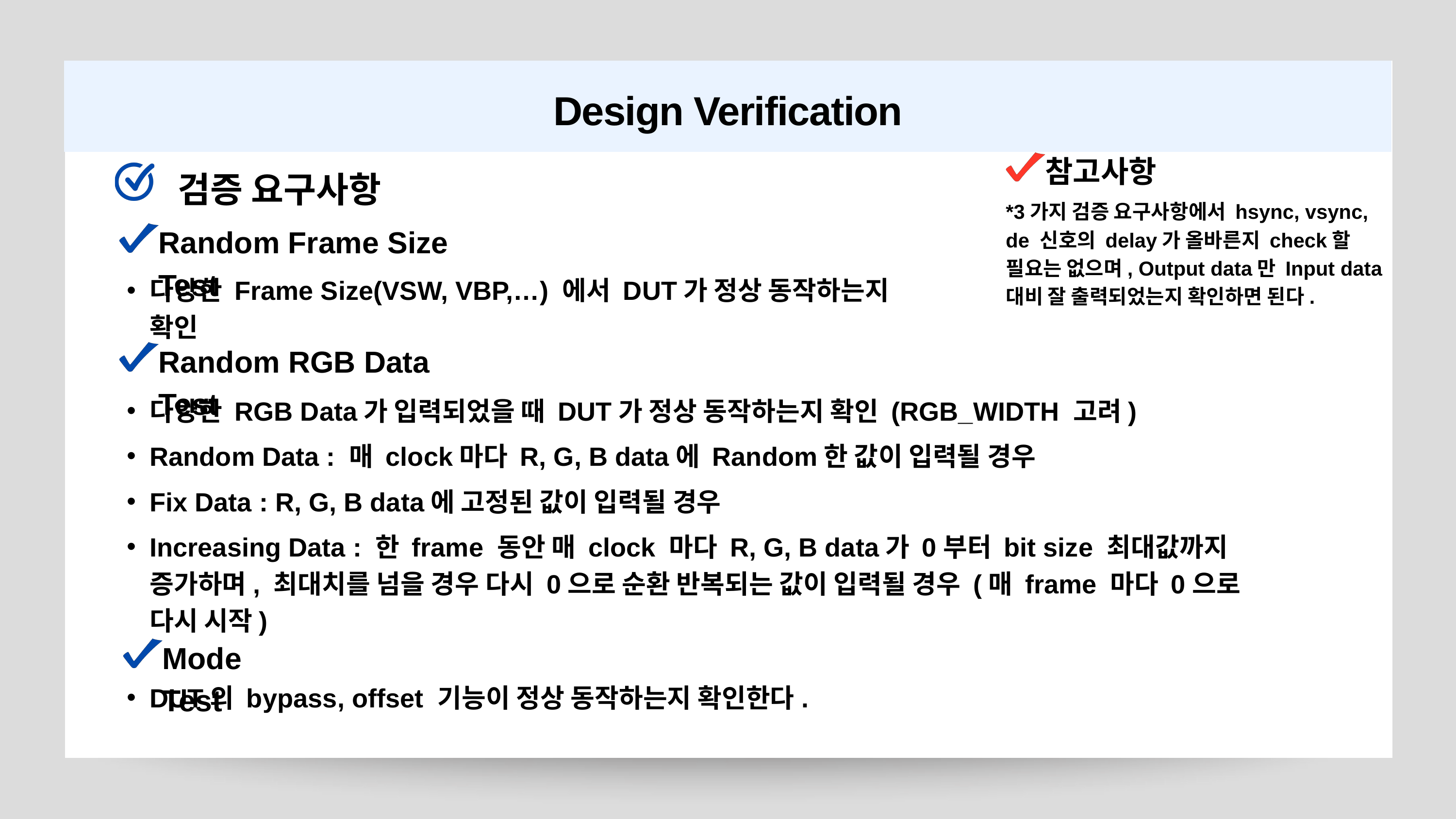

Design Verification
참고사항

검증 요구사항

*3가지 검증 요구사항에서 hsync, vsync, de 신호의 delay가 올바른지 check할 필요는 없으며, Output data만 Input data 대비 잘 출력되었는지 확인하면 된다.
Random Frame Size Test

다양한 Frame Size(VSW, VBP,…) 에서 DUT가 정상 동작하는지 확인
Random RGB Data Test

다양한 RGB Data가 입력되었을 때 DUT가 정상 동작하는지 확인 (RGB_WIDTH 고려)

Random Data : 매 clock마다 R, G, B data에 Random한 값이 입력될 경우

Fix Data : R, G, B data에 고정된 값이 입력될 경우

Increasing Data : 한 frame 동안 매 clock 마다 R, G, B data가 0부터 bit size 최대값까지 증가하며, 최대치를 넘을 경우 다시 0으로 순환 반복되는 값이 입력될 경우 (매 frame 마다 0으로 다시 시작)

Mode Test

DUT의 bypass, offset 기능이 정상 동작하는지 확인한다.